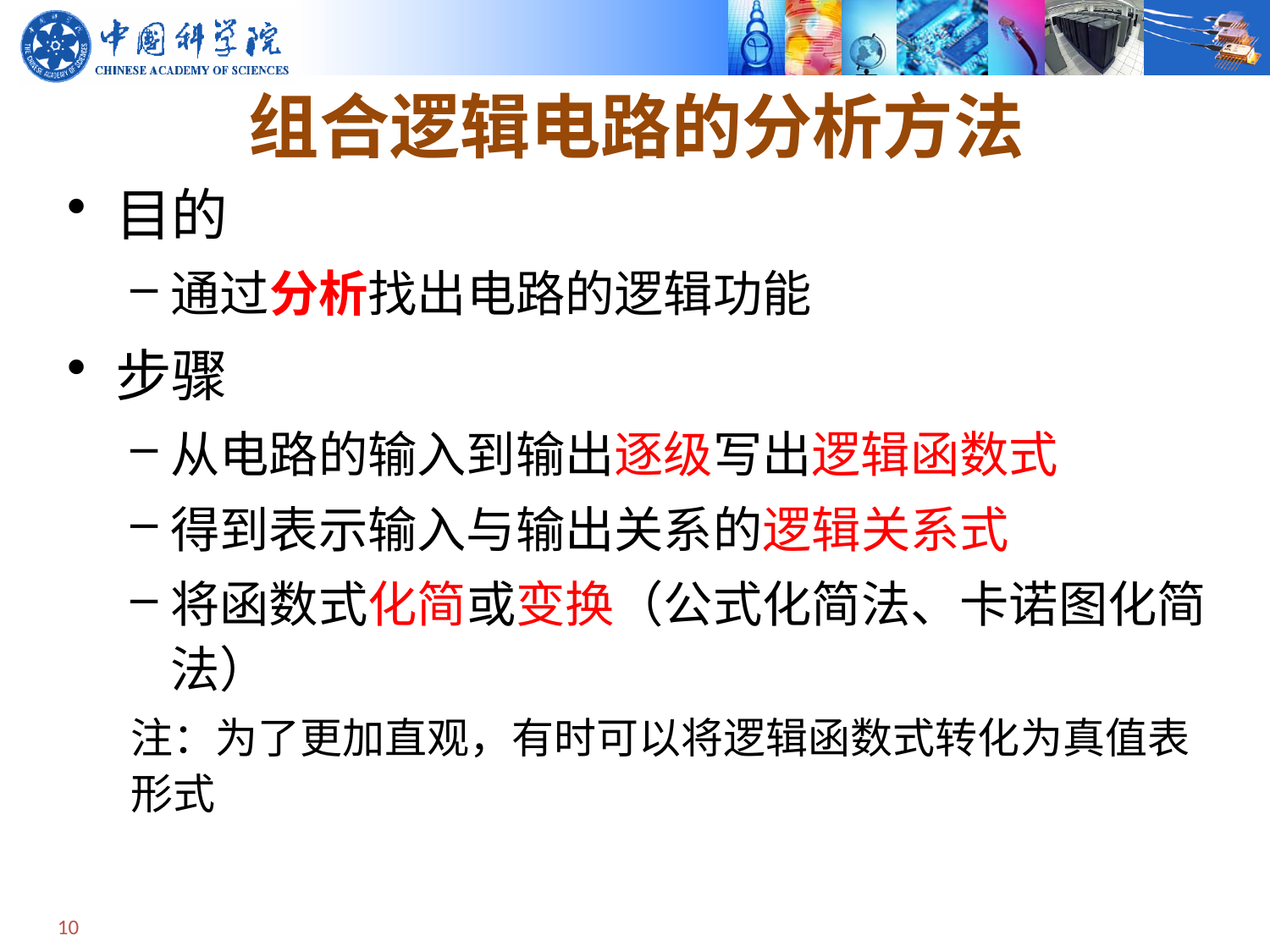

# 组合逻辑电路的分析方法
目的
通过分析找出电路的逻辑功能
步骤
从电路的输入到输出逐级写出逻辑函数式
得到表示输入与输出关系的逻辑关系式
将函数式化简或变换（公式化简法、卡诺图化简法）
注：为了更加直观，有时可以将逻辑函数式转化为真值表形式